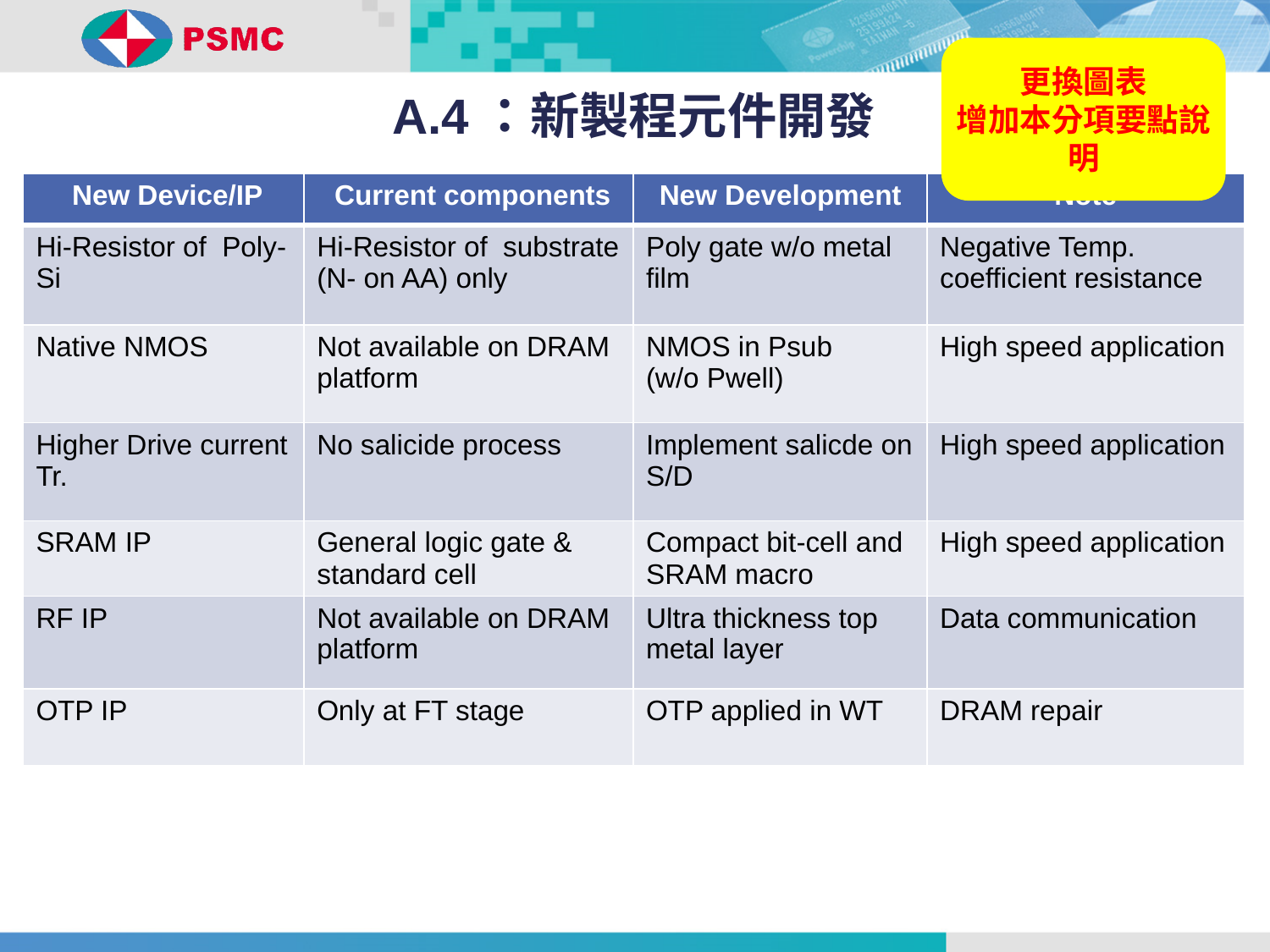

更換圖表
增加本分項要點說明
A.4：新製程元件開發

| New Device/IP | Current components | New Development | Note |
| --- | --- | --- | --- |
| Hi-Resistor of Poly-Si | Hi-Resistor of substrate (N- on AA) only | Poly gate w/o metal film | Negative Temp. coefficient resistance |
| Native NMOS | Not available on DRAM platform | NMOS in Psub (w/o Pwell) | High speed application |
| Higher Drive current Tr. | No salicide process | Implement salicde on S/D | High speed application |
| SRAM IP | General logic gate & standard cell | Compact bit-cell and SRAM macro | High speed application |
| RF IP | Not available on DRAM platform | Ultra thickness top metal layer | Data communication |
| OTP IP | Only at FT stage | OTP applied in WT | DRAM repair |